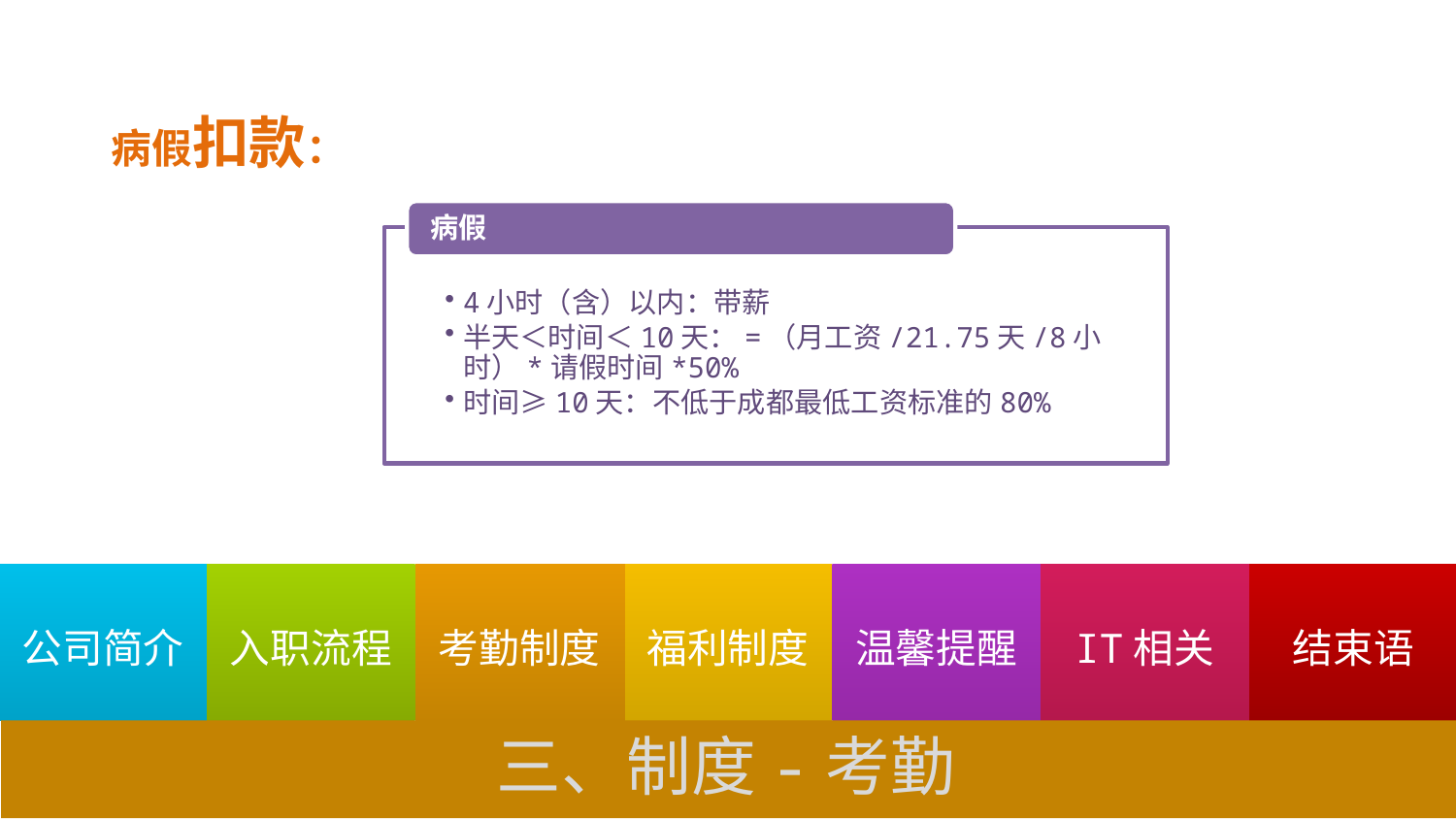

病假扣款：

4小时（含）以内：带薪
半天＜时间＜10天：=（月工资/21.75天/8小时）*请假时间*50%
时间≥10天：不低于成都最低工资标准的80%
病假

三、制度-考勤
结束语
温馨提醒
IT相关
公司简介
入职流程
考勤制度
福利制度